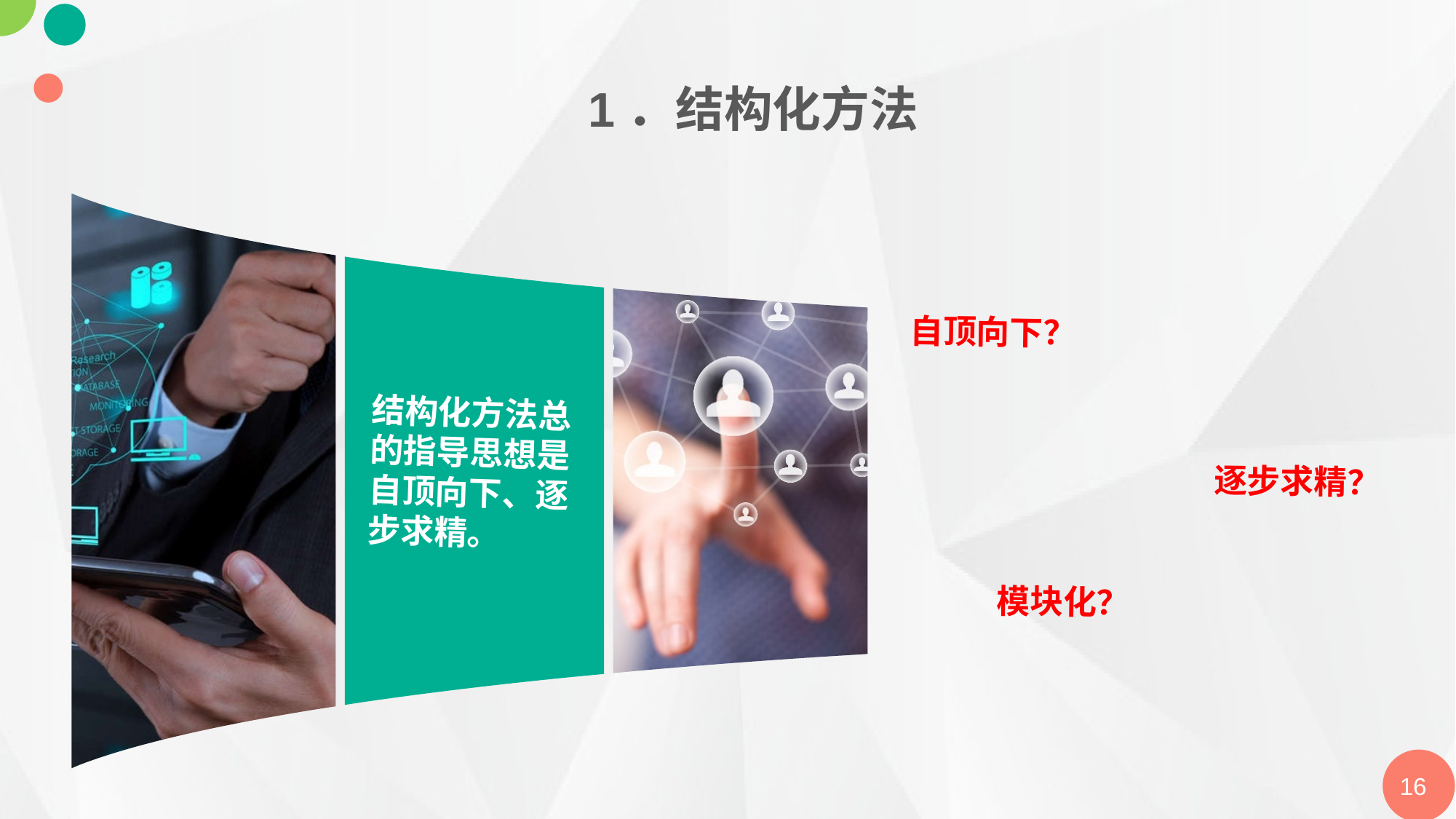

1．结构化方法

自顶向下？
结构化方法总的指导思想是自顶向下、逐步求精。
逐步求精？
模块化？